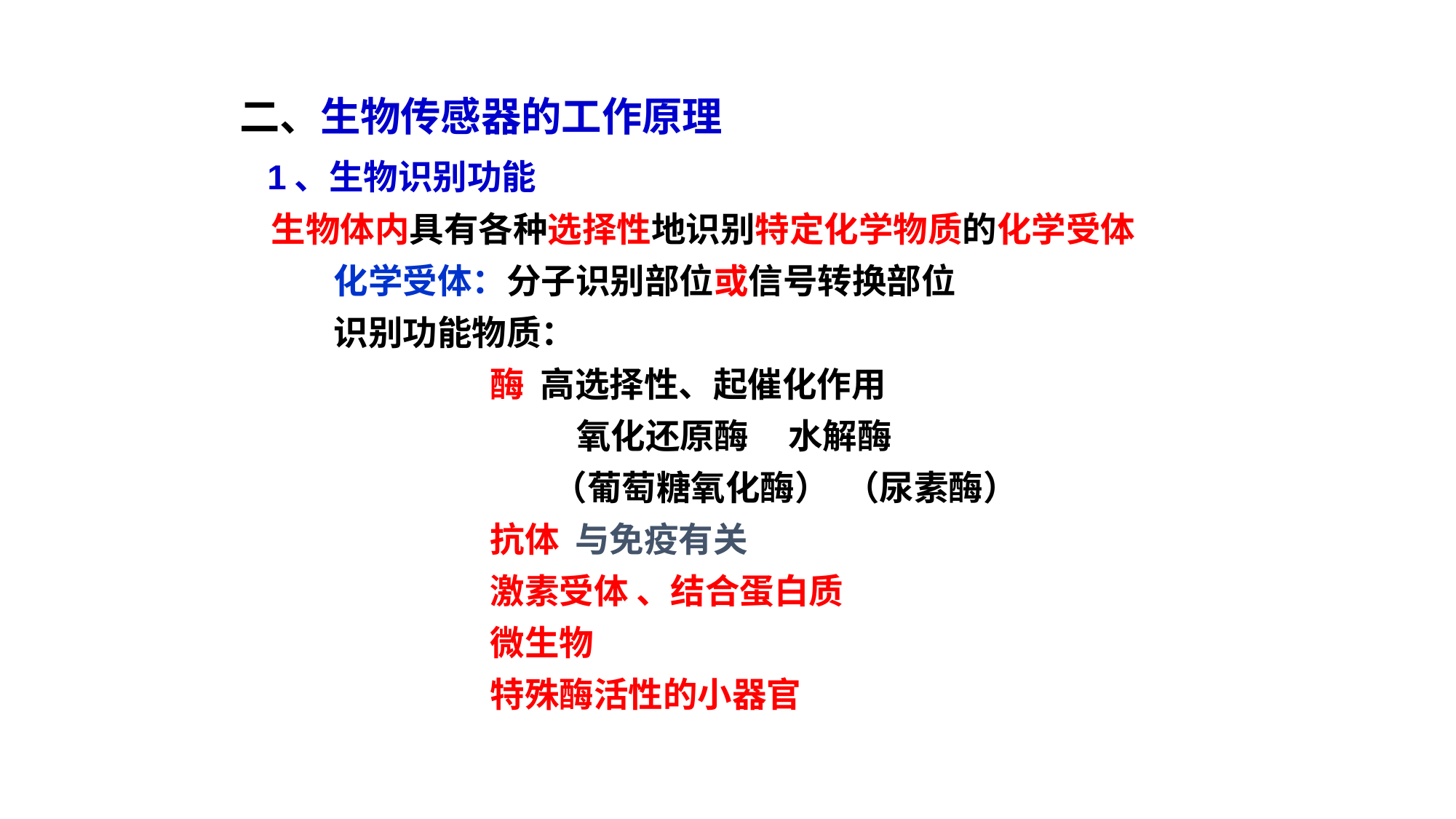

二、生物传感器的工作原理
   1、生物识别功能
   生物体内具有各种选择性地识别特定化学物质的化学受体
           化学受体：分子识别部位或信号转换部位
           识别功能物质：
                               酶  高选择性、起催化作用
                                          氧化还原酶     水解酶
                                       （葡萄糖氧化酶）  （尿素酶）
                               抗体  与免疫有关
                               激素受体 、结合蛋白质
                               微生物
                               特殊酶活性的小器官